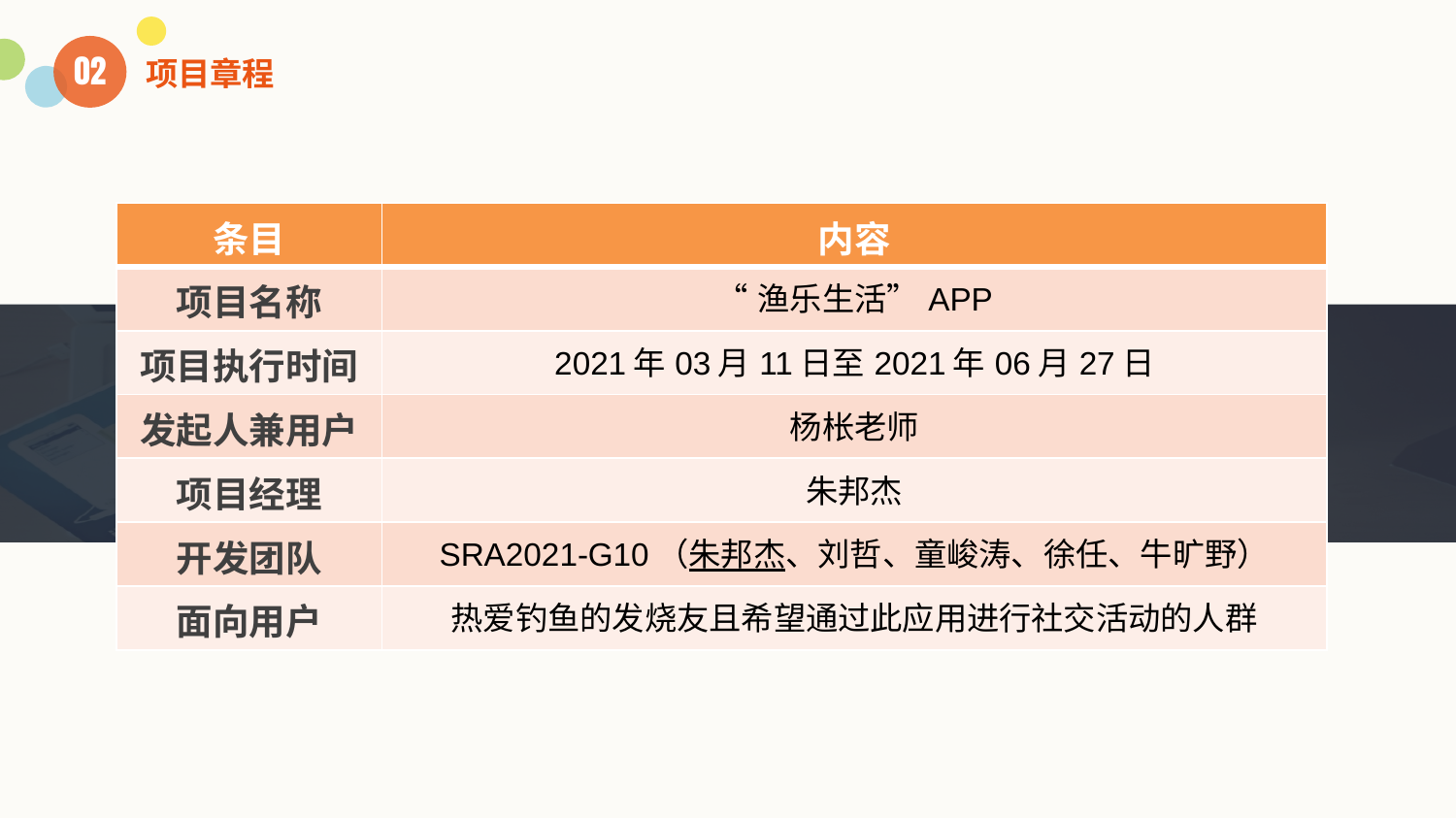

02
项目章程

| 条目 | 内容 |
| --- | --- |
| 项目名称 | “渔乐生活”APP |
| 项目执行时间 | 2021年03月11日至2021年06月27日 |
| 发起人兼用户 | 杨枨老师 |
| 项目经理 | 朱邦杰 |
| 开发团队 | SRA2021-G10（朱邦杰、刘哲、童峻涛、徐任、牛旷野） |
| 面向用户 | 热爱钓鱼的发烧友且希望通过此应用进行社交活动的人群 |